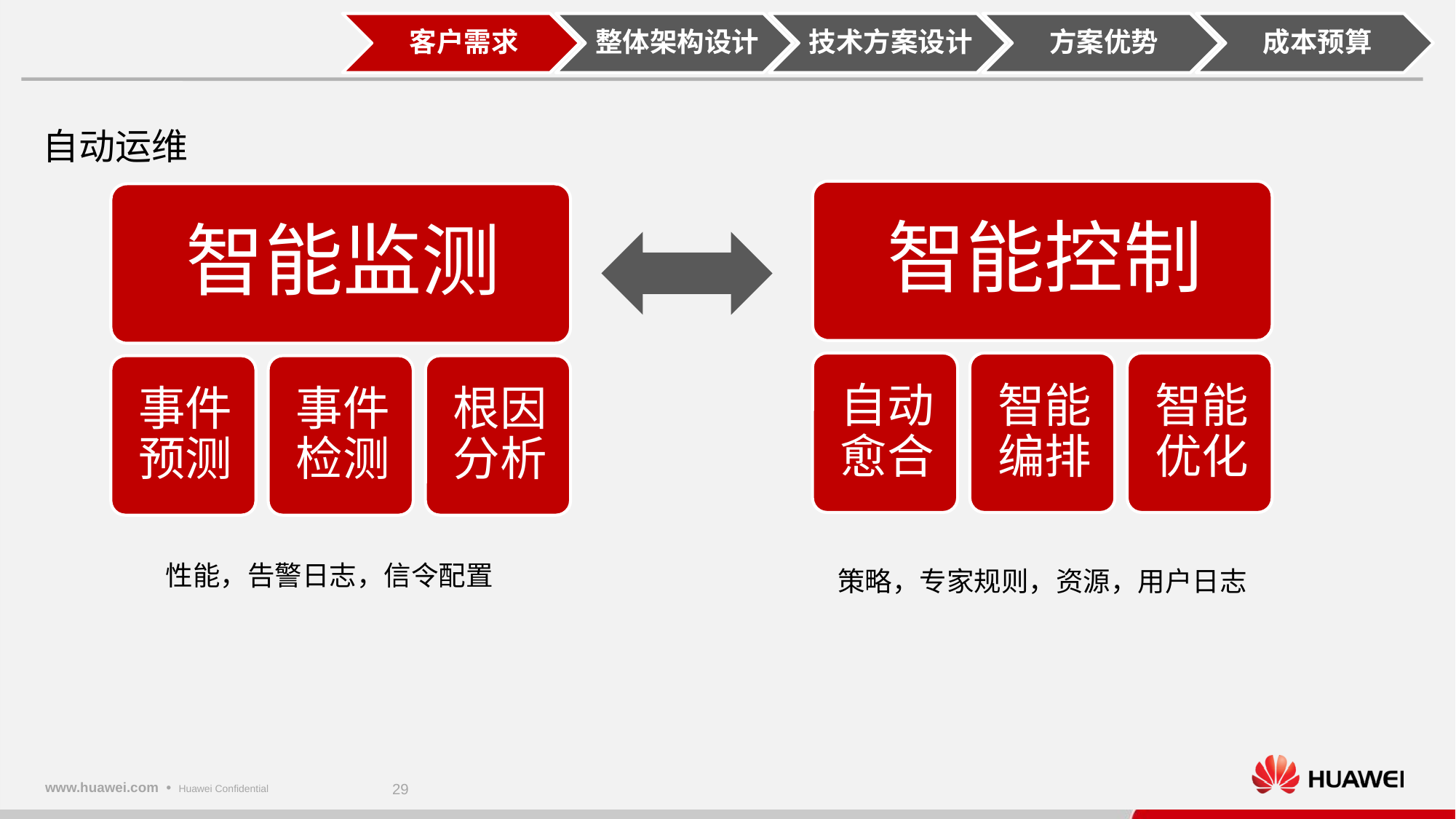

客户需求
整体架构设计
技术方案设计
方案优势
成本预算

自动运维
智能控制
自动愈合
智能编排
智能优化
智能监测
事件预测
事件检测
根因分析

性能，告警日志，信令配置
策略，专家规则，资源，用户日志